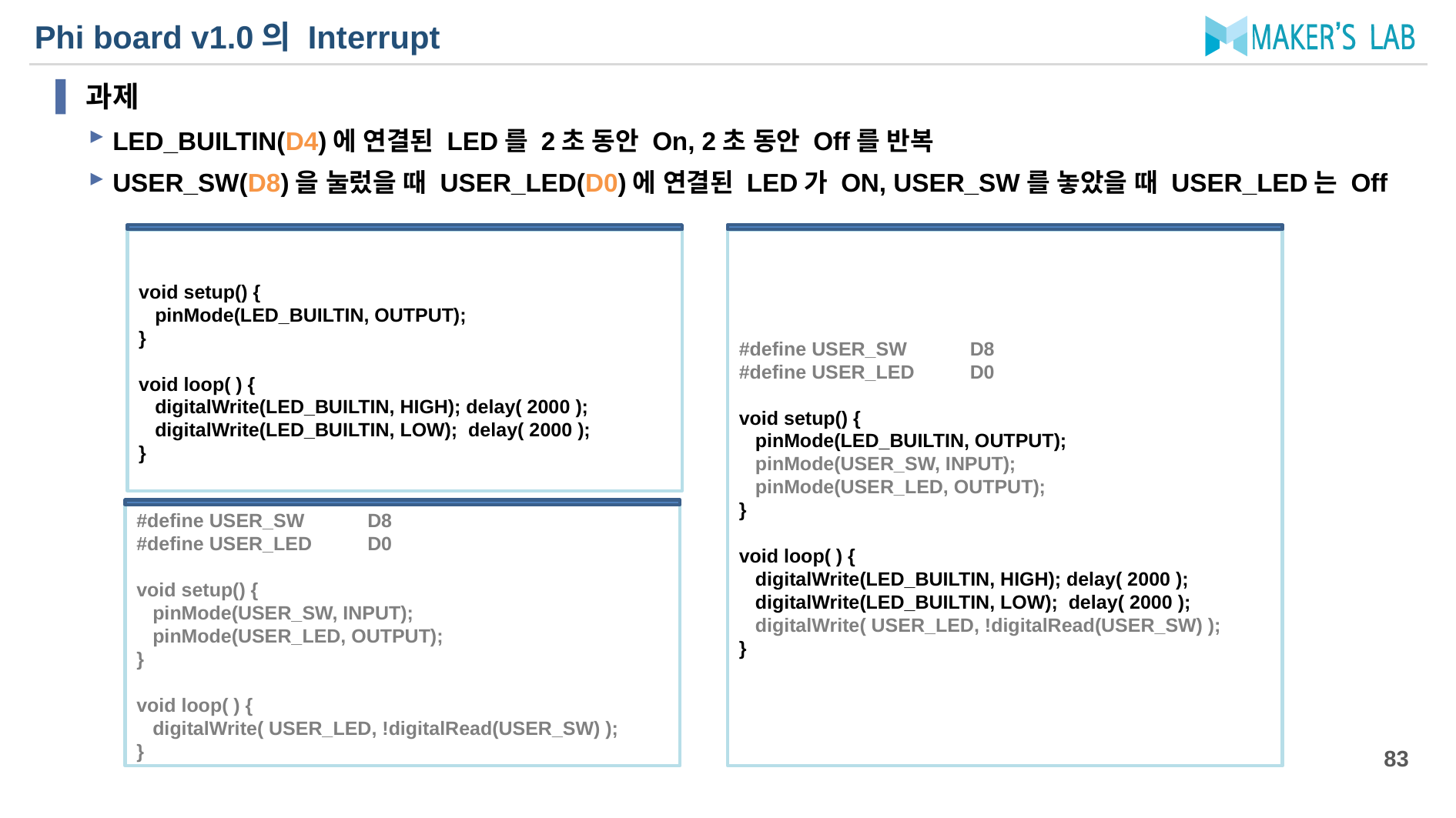

# Phi board v1.0의 Interrupt
과제
LED_BUILTIN(D4)에 연결된 LED를 2초 동안 On, 2초 동안 Off를 반복
USER_SW(D8)을 눌렀을 때 USER_LED(D0)에 연결된 LED가 ON, USER_SW를 놓았을 때 USER_LED는 Off

#define USER_SW	D8
#define USER_LED	D0

void setup() {
   pinMode(LED_BUILTIN, OUTPUT);
   pinMode(USER_SW, INPUT);
   pinMode(USER_LED, OUTPUT);
}

void loop( ) {
   digitalWrite(LED_BUILTIN, HIGH); delay( 2000 );
   digitalWrite(LED_BUILTIN, LOW);  delay( 2000 );
   digitalWrite( USER_LED, !digitalRead(USER_SW) );
}

void setup() {
   pinMode(LED_BUILTIN, OUTPUT);
}

void loop( ) {
   digitalWrite(LED_BUILTIN, HIGH); delay( 2000 );
   digitalWrite(LED_BUILTIN, LOW);  delay( 2000 );
}

#define USER_SW	D8
#define USER_LED	D0

void setup() {
   pinMode(USER_SW, INPUT);
   pinMode(USER_LED, OUTPUT);
}

void loop( ) {
   digitalWrite( USER_LED, !digitalRead(USER_SW) );
}
83